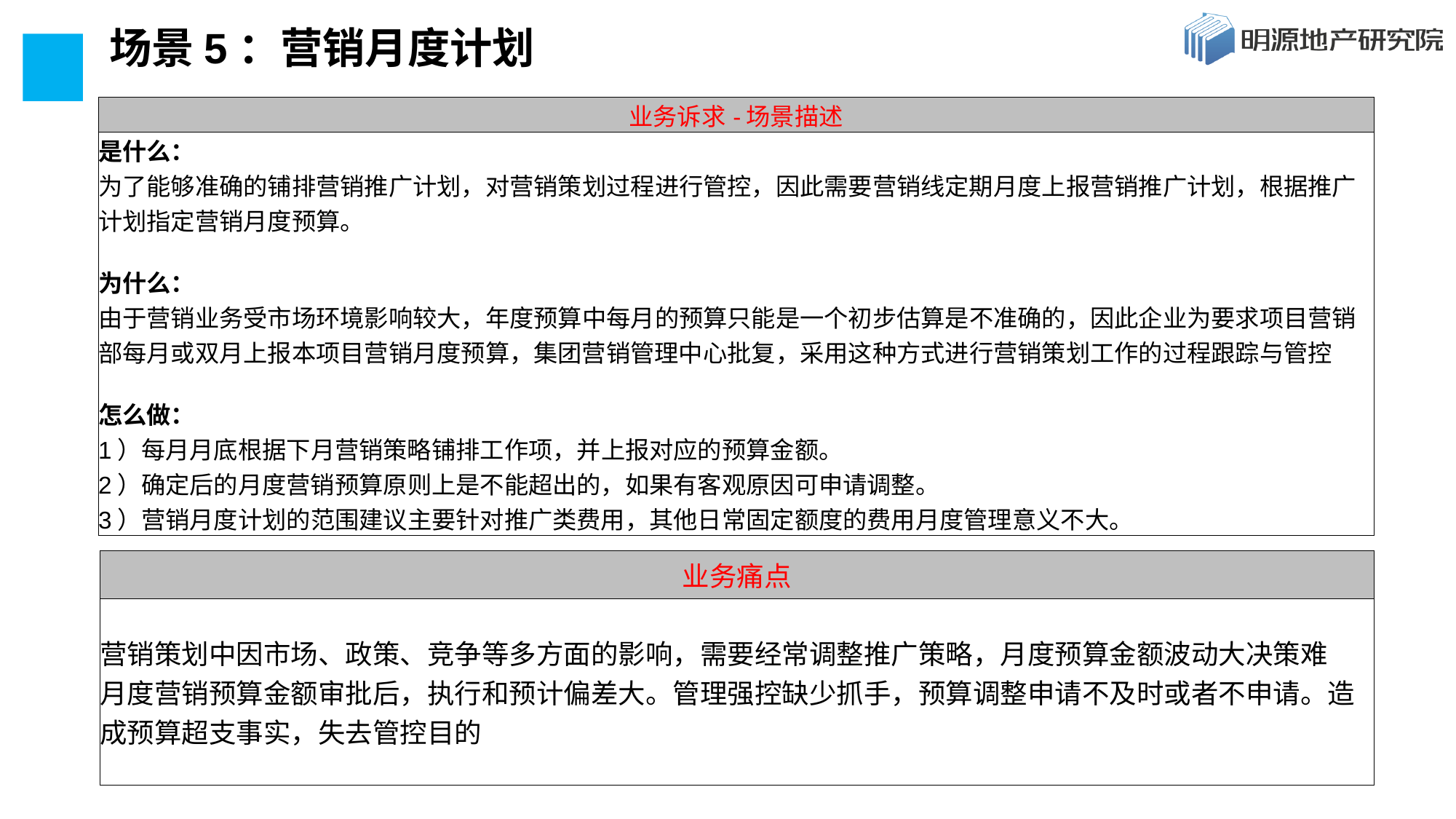

# 场景5：营销月度计划
| 业务诉求-场景描述 |
| --- |
| 是什么： 为了能够准确的铺排营销推广计划，对营销策划过程进行管控，因此需要营销线定期月度上报营销推广计划，根据推广计划指定营销月度预算。 为什么： 由于营销业务受市场环境影响较大，年度预算中每月的预算只能是一个初步估算是不准确的，因此企业为要求项目营销部每月或双月上报本项目营销月度预算，集团营销管理中心批复，采用这种方式进行营销策划工作的过程跟踪与管控 怎么做： 1）每月月底根据下月营销策略铺排工作项，并上报对应的预算金额。 2）确定后的月度营销预算原则上是不能超出的，如果有客观原因可申请调整。 3）营销月度计划的范围建议主要针对推广类费用，其他日常固定额度的费用月度管理意义不大。 |
| 业务痛点 |
| --- |
| 营销策划中因市场、政策、竞争等多方面的影响，需要经常调整推广策略，月度预算金额波动大决策难 月度营销预算金额审批后，执行和预计偏差大。管理强控缺少抓手，预算调整申请不及时或者不申请。造成预算超支事实，失去管控目的 |